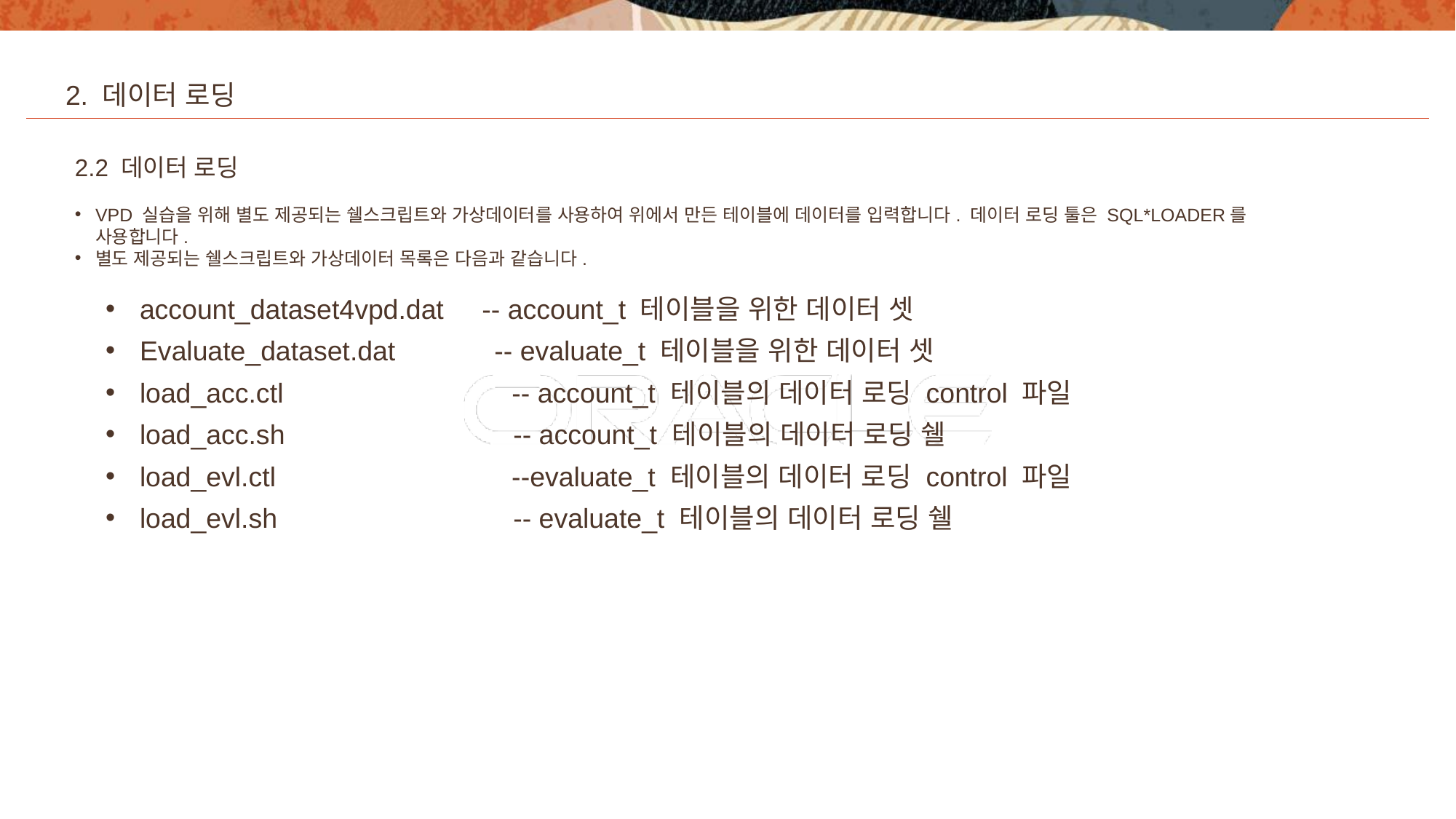

2. 데이터 로딩
2.2 데이터 로딩

VPD 실습을 위해 별도 제공되는 쉘스크립트와 가상데이터를 사용하여 위에서 만든 테이블에 데이터를 입력합니다. 데이터 로딩 툴은 SQL*LOADER를 사용합니다.
별도 제공되는 쉘스크립트와 가상데이터 목록은 다음과 같습니다.
account_dataset4vpd.dat     -- account_t 테이블을 위한 데이터 셋
Evaluate_dataset.dat             -- evaluate_t 테이블을 위한 데이터 셋
load_acc.ctl                              -- account_t 테이블의 데이터 로딩 control 파일
load_acc.sh                              -- account_t 테이블의 데이터 로딩 쉘
load_evl.ctl                               --evaluate_t 테이블의 데이터 로딩 control 파일
load_evl.sh                               -- evaluate_t 테이블의 데이터 로딩 쉘

21
Copyright © 2020, Oracle and/or its affiliates. All rights reserved.